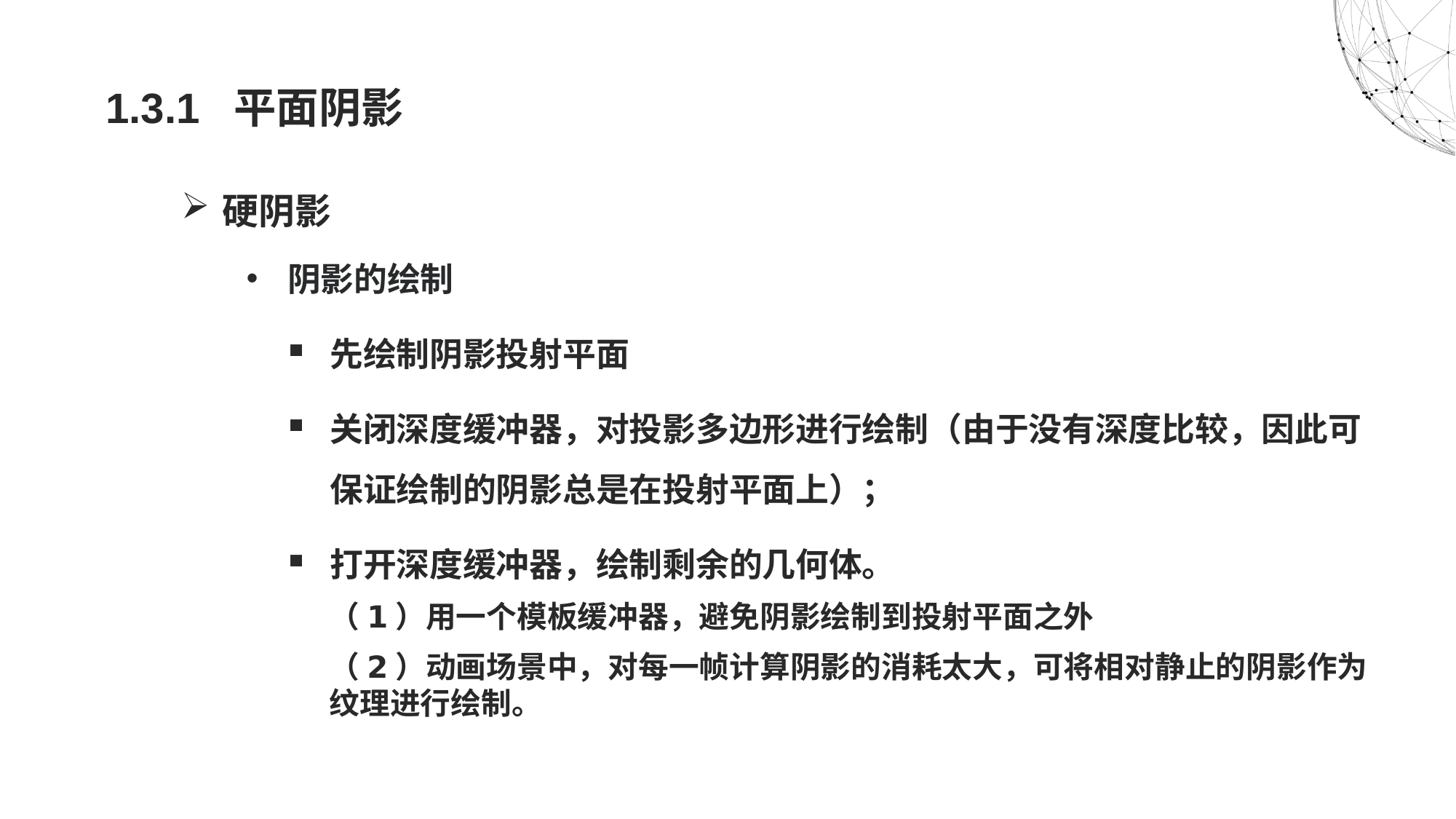

# 1.3.1  平面阴影
硬阴影
阴影的绘制
先绘制阴影投射平面
关闭深度缓冲器，对投影多边形进行绘制（由于没有深度比较，因此可保证绘制的阴影总是在投射平面上）；
打开深度缓冲器，绘制剩余的几何体。
（1）用一个模板缓冲器，避免阴影绘制到投射平面之外
（2）动画场景中，对每一帧计算阴影的消耗太大，可将相对静止的阴影作为纹理进行绘制。